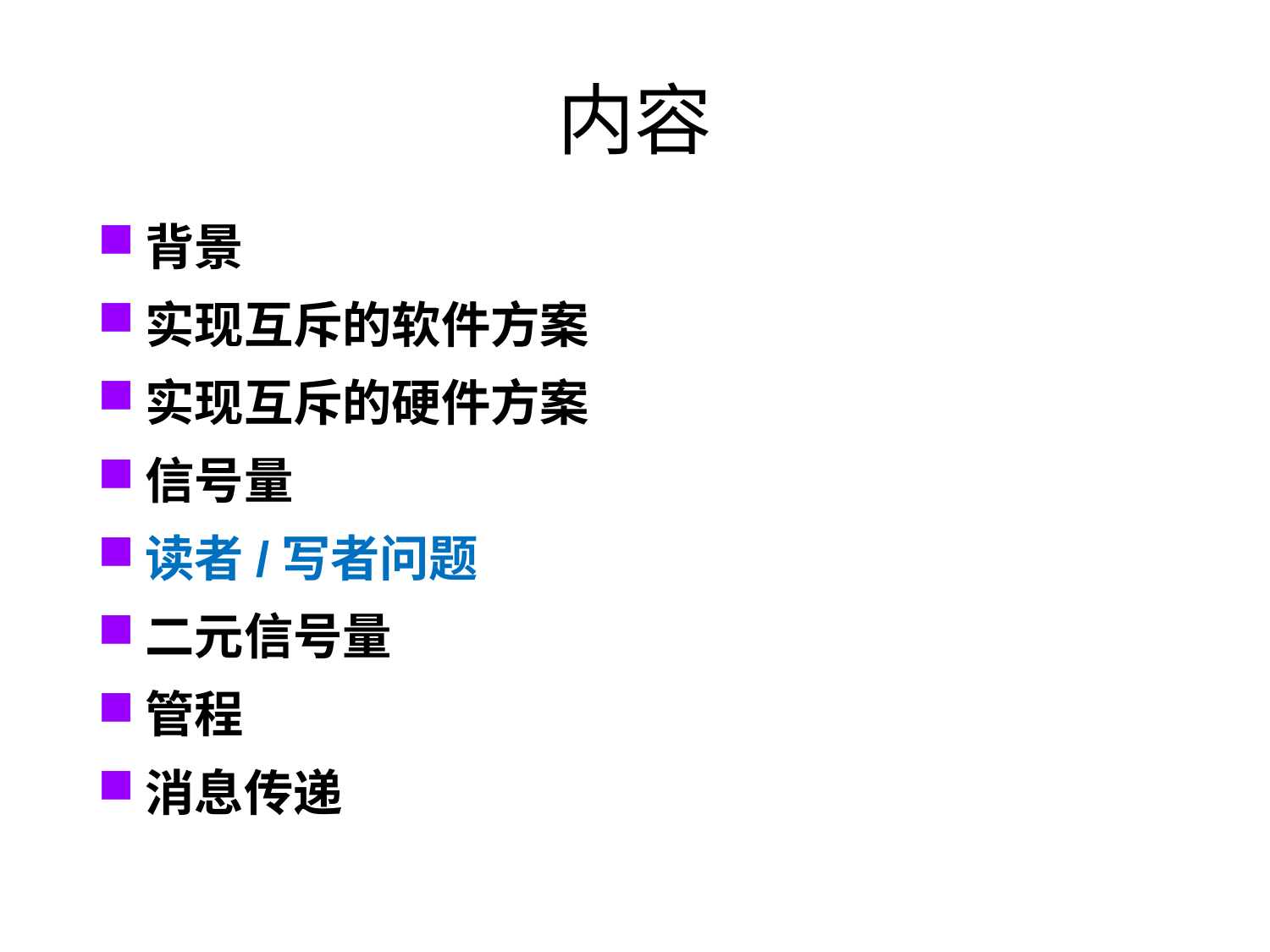

# 内容
背景
实现互斥的软件方案
实现互斥的硬件方案
信号量
读者/写者问题
二元信号量
管程
消息传递